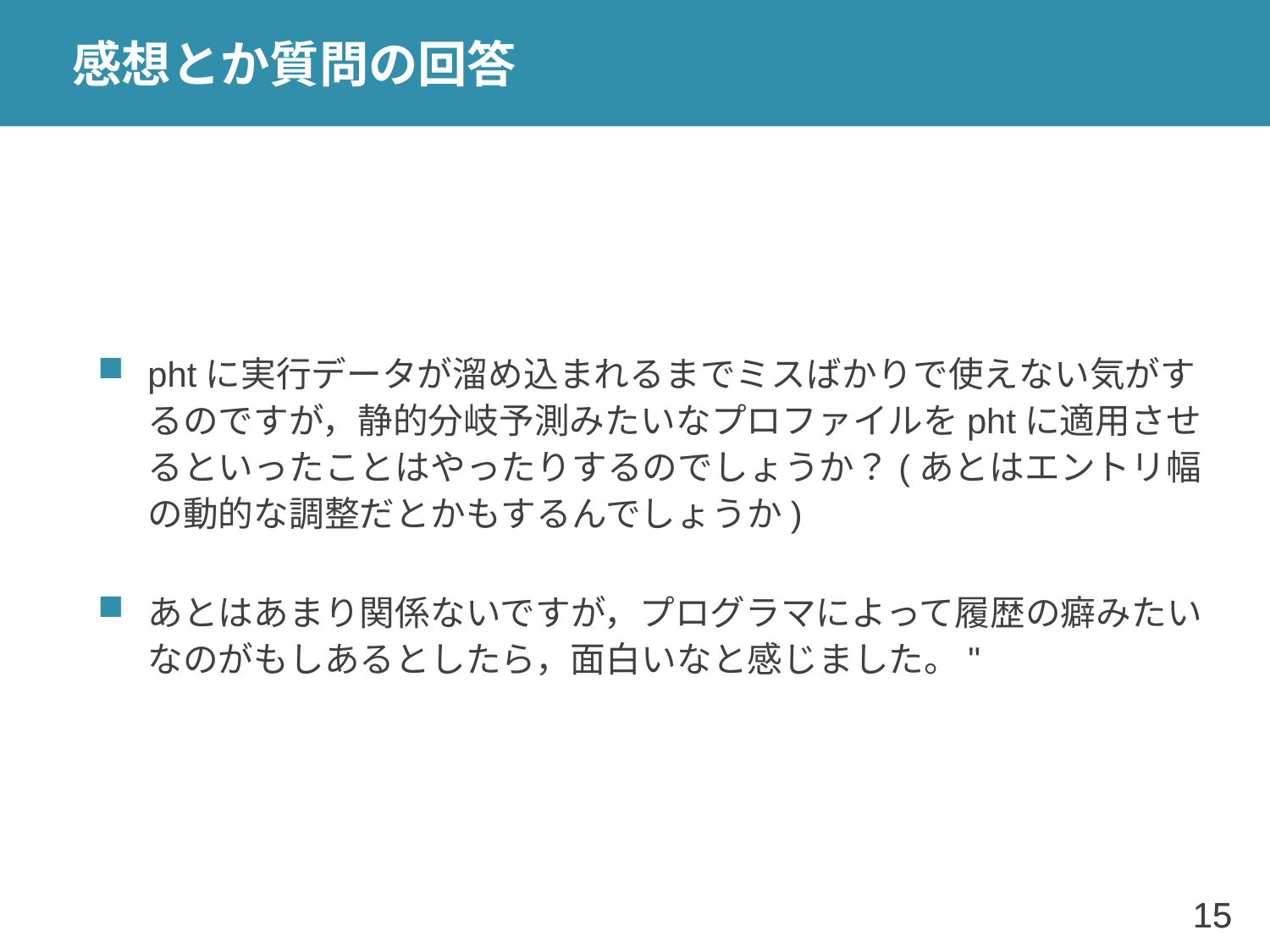

# 感想とか質問の回答
phtに実行データが溜め込まれるまでミスばかりで使えない気がするのですが，静的分岐予測みたいなプロファイルをphtに適用させるといったことはやったりするのでしょうか？(あとはエントリ幅の動的な調整だとかもするんでしょうか)
あとはあまり関係ないですが，プログラマによって履歴の癖みたいなのがもしあるとしたら，面白いなと感じました。"